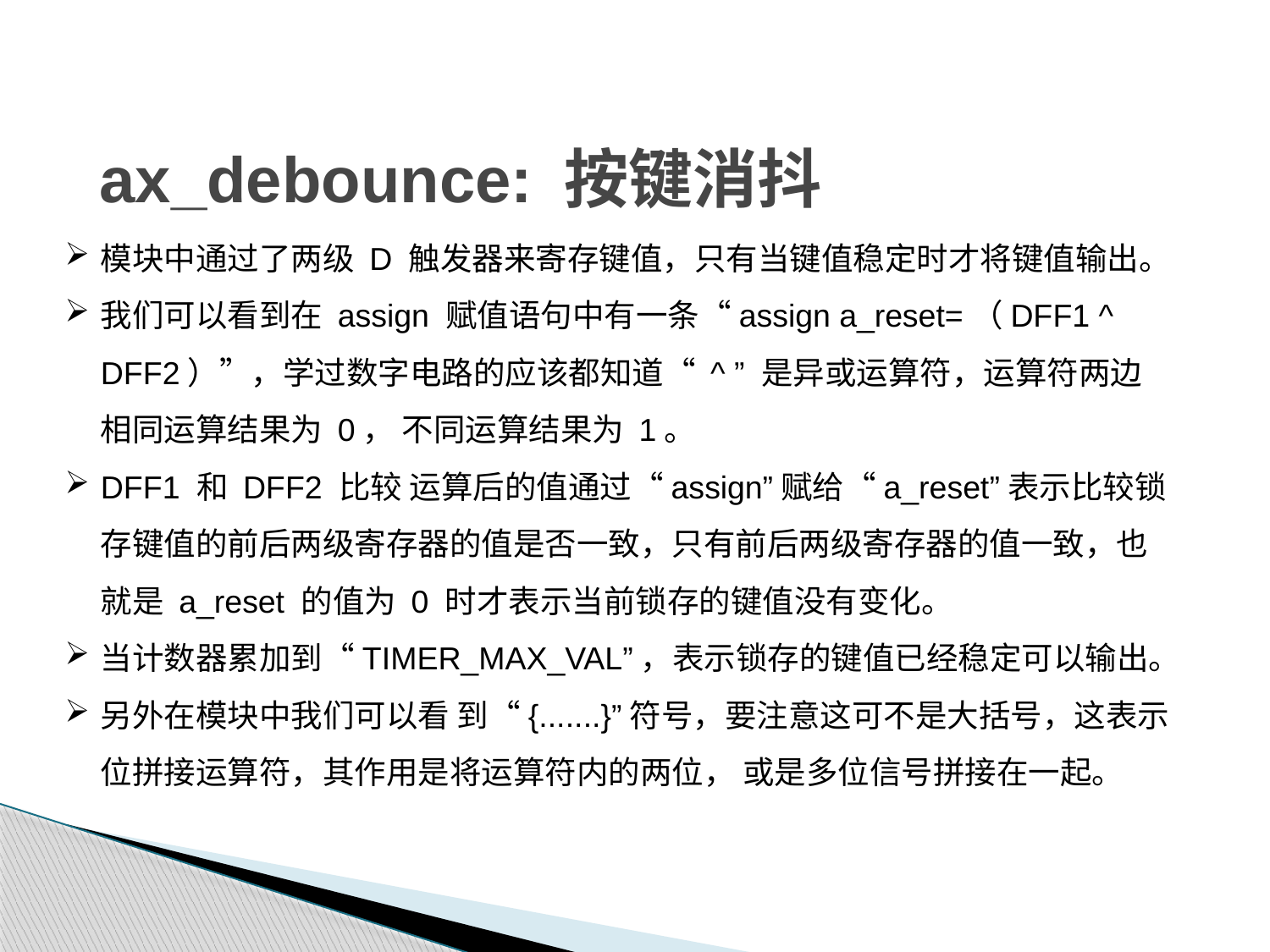

# ax_debounce: 按键消抖
模块中通过了两级 D 触发器来寄存键值，只有当键值稳定时才将键值输出。
我们可以看到在 assign 赋值语句中有一条“assign a_reset=（DFF1 ^ DFF2）”，学过数字电路的应该都知道“ ^ ” 是异或运算符，运算符两边相同运算结果为 0， 不同运算结果为 1。
DFF1 和 DFF2 比较 运算后的值通过“assign”赋给“a_reset”表示比较锁存键值的前后两级寄存器的值是否一致，只有前后两级寄存器的值一致，也就是 a_reset 的值为 0 时才表示当前锁存的键值没有变化。
当计数器累加到“TIMER_MAX_VAL”，表示锁存的键值已经稳定可以输出。
另外在模块中我们可以看 到“{.......}”符号，要注意这可不是大括号，这表示位拼接运算符，其作用是将运算符内的两位， 或是多位信号拼接在一起。